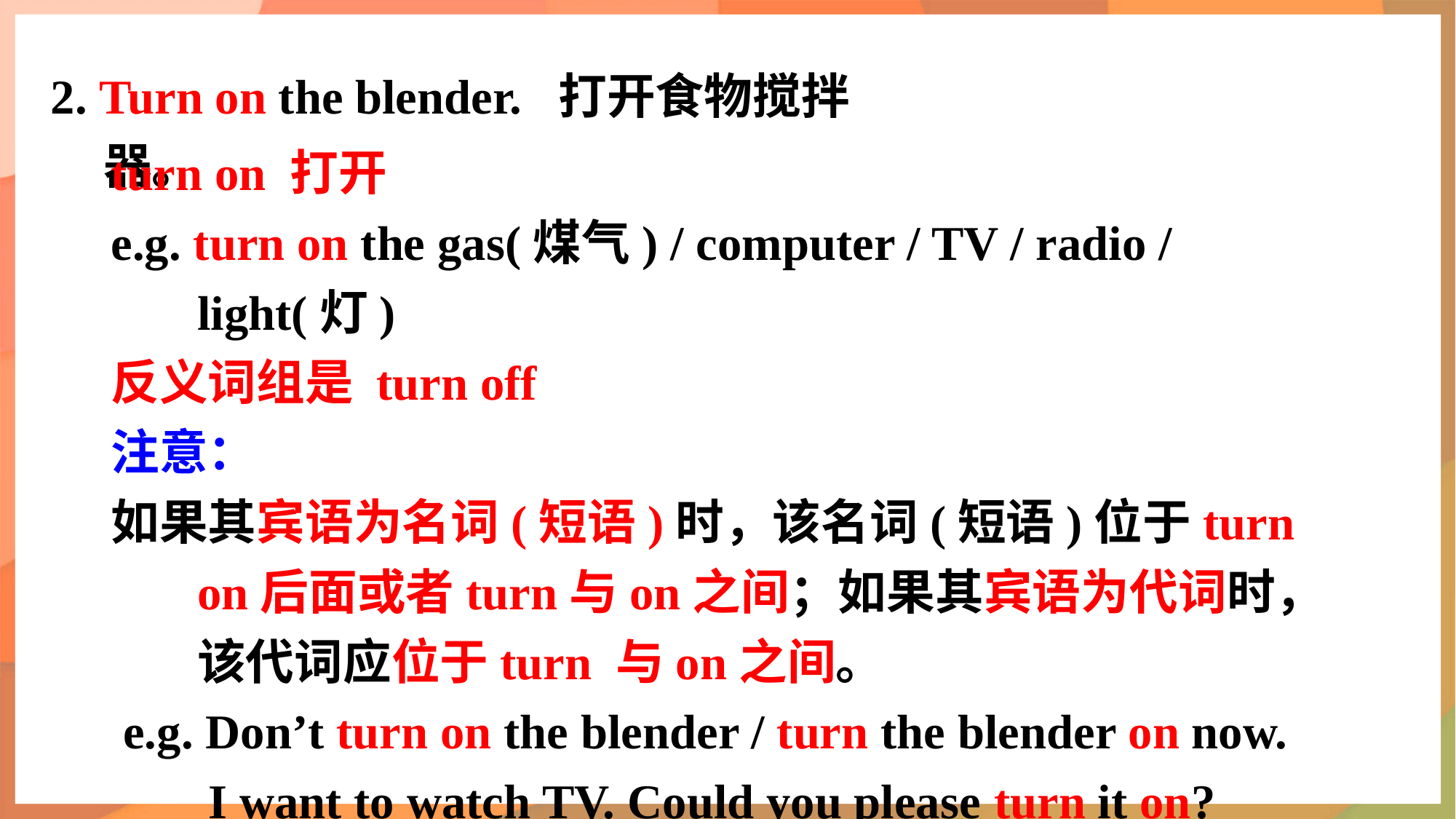

2. Turn on the blender.  打开食物搅拌器。
turn on 打开
e.g. turn on the gas(煤气) / computer / TV / radio / light(灯)
反义词组是 turn off
注意：
如果其宾语为名词(短语)时，该名词(短语)位于turn on后面或者turn与on之间；如果其宾语为代词时，该代词应位于turn 与on之间。
 e.g. Don’t turn on the blender / turn the blender on now.
        I want to watch TV. Could you please turn it on?